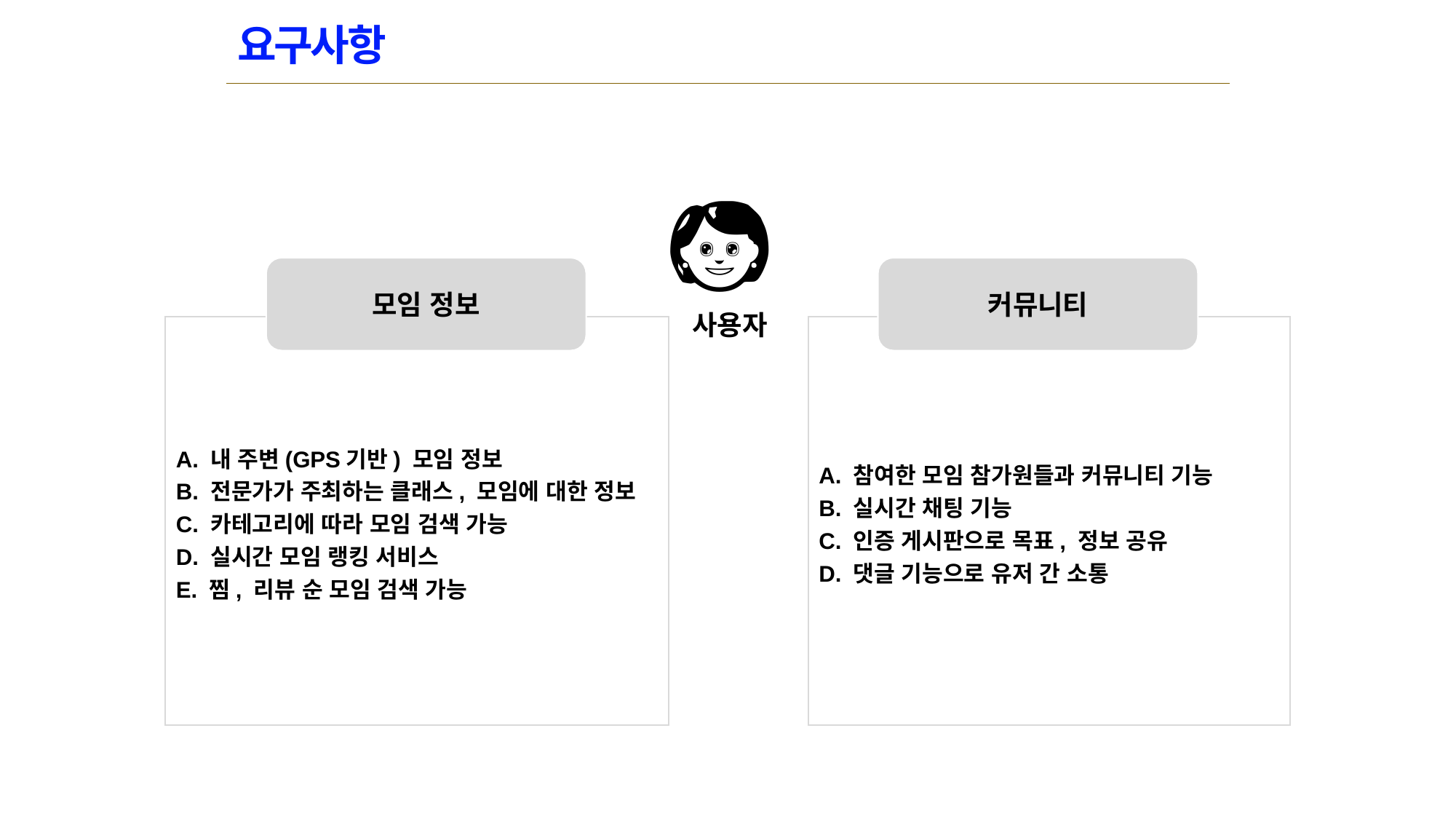

# 요구사항
👩

모임 정보
커뮤니티
사용자
A. 내 주변(GPS기반) 모임 정보
B. 전문가가 주최하는 클래스, 모임에 대한 정보
C. 카테고리에 따라 모임 검색 가능
D. 실시간 모임 랭킹 서비스
E. 찜, 리뷰 순 모임 검색 가능
A. 참여한 모임 참가원들과 커뮤니티 기능
B. 실시간 채팅 기능
C. 인증 게시판으로 목표, 정보 공유
D. 댓글 기능으로 유저 간 소통